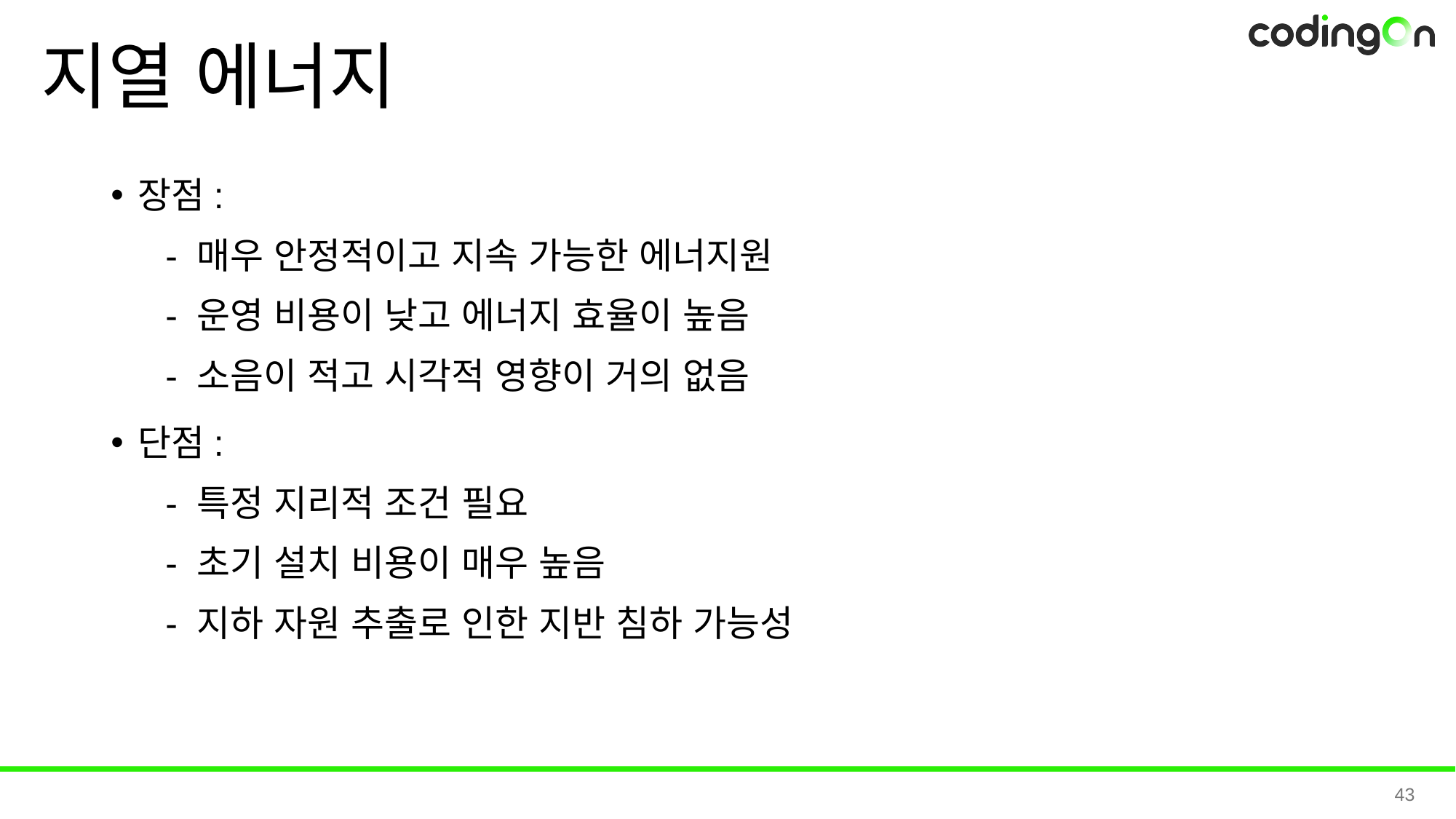

# 지열 에너지
장점:
- 매우 안정적이고 지속 가능한 에너지원
- 운영 비용이 낮고 에너지 효율이 높음
- 소음이 적고 시각적 영향이 거의 없음
단점:
- 특정 지리적 조건 필요
- 초기 설치 비용이 매우 높음
- 지하 자원 추출로 인한 지반 침하 가능성
43